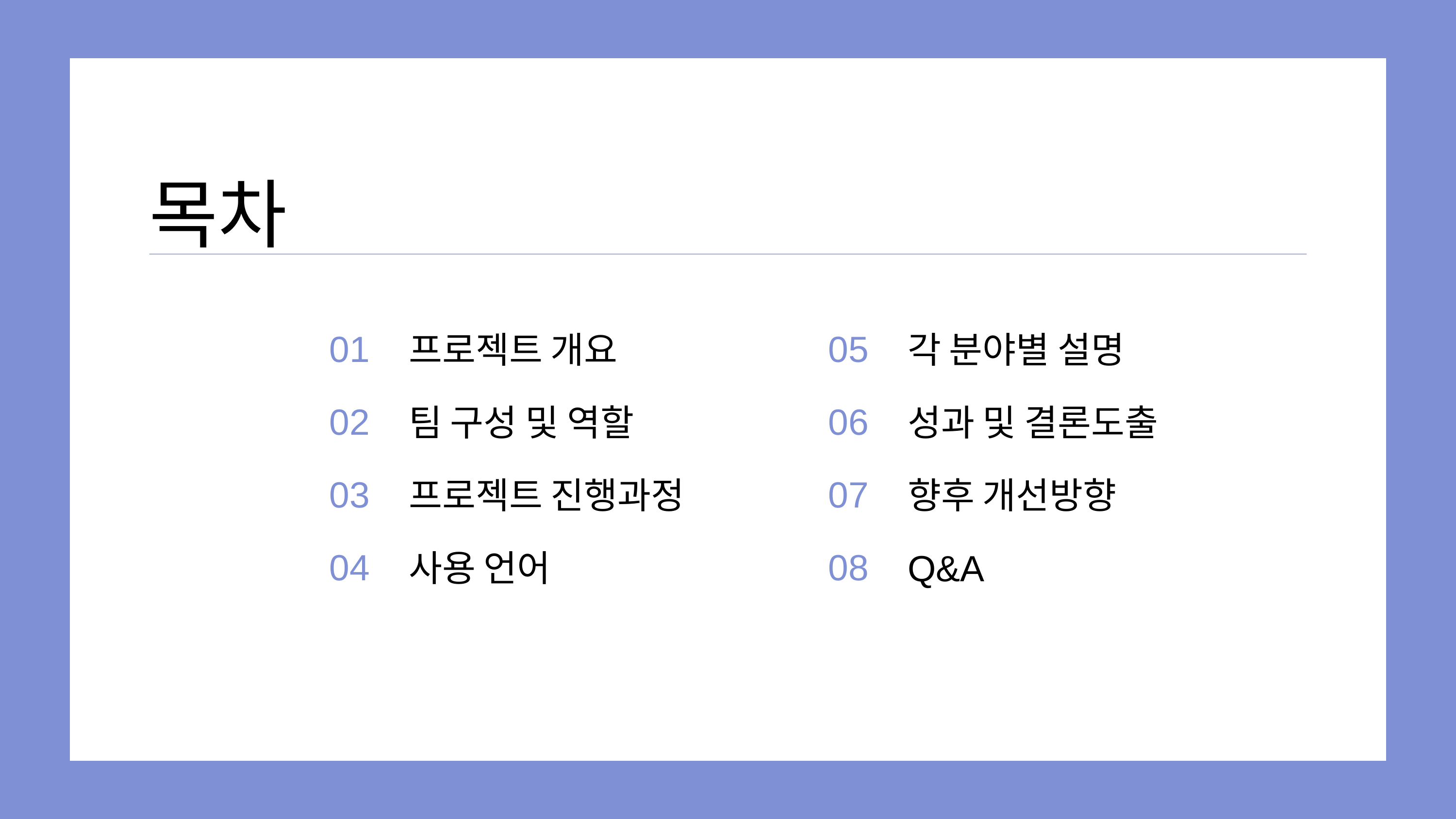

목차

01
02
03
04
05
06
07
08
프로젝트 개요
팀 구성 및 역할
프로젝트 진행과정
사용 언어
각 분야별 설명
성과 및 결론도출
향후 개선방향
Q&A